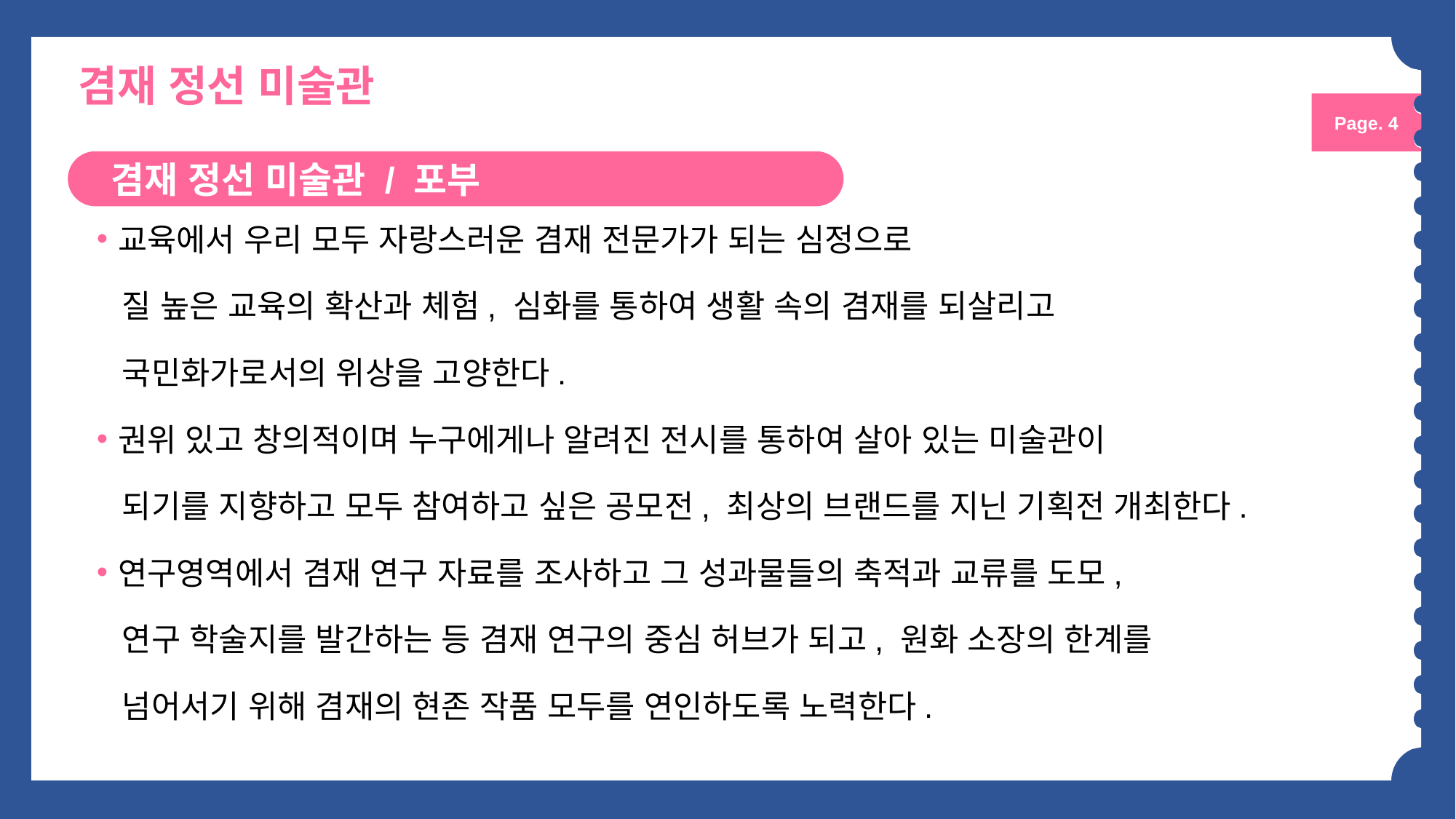

겸재 정선 미술관
Page. 4

겸재 정선 미술관 / 포부
교육에서 우리 모두 자랑스러운 겸재 전문가가 되는 심정으로
  질 높은 교육의 확산과 체험, 심화를 통하여 생활 속의 겸재를 되살리고
  국민화가로서의 위상을 고양한다.
권위 있고 창의적이며 누구에게나 알려진 전시를 통하여 살아 있는 미술관이
  되기를 지향하고 모두 참여하고 싶은 공모전, 최상의 브랜드를 지닌 기획전 개최한다.
연구영역에서 겸재 연구 자료를 조사하고 그 성과물들의 축적과 교류를 도모,
  연구 학술지를 발간하는 등 겸재 연구의 중심 허브가 되고, 원화 소장의 한계를
  넘어서기 위해 겸재의 현존 작품 모두를 연인하도록 노력한다.